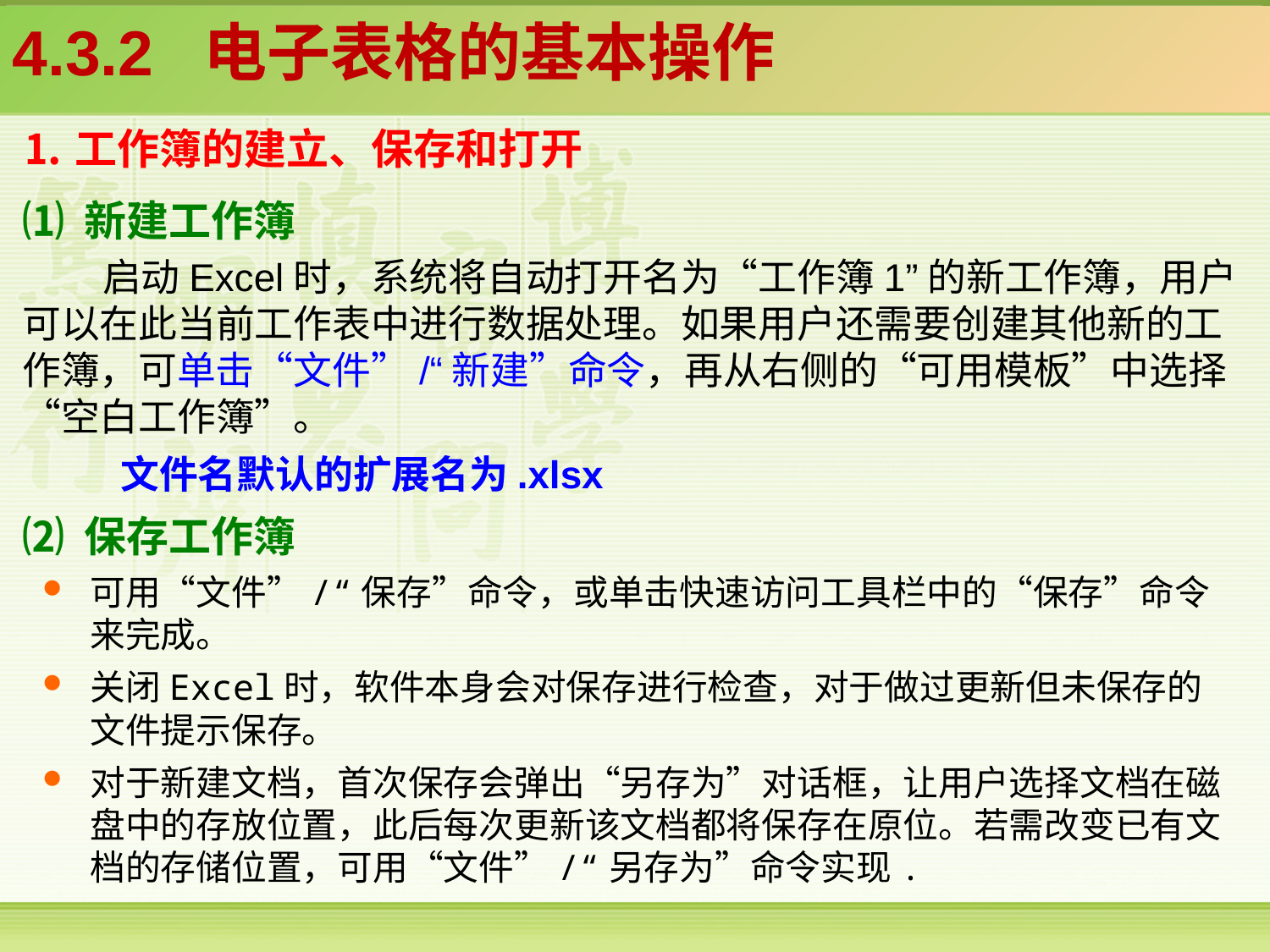

4.3.2  电子表格的基本操作
⒈工作簿的建立、保存和打开
⑴ 新建工作簿
启动Excel时，系统将自动打开名为“工作簿1”的新工作簿，用户可以在此当前工作表中进行数据处理。如果用户还需要创建其他新的工作簿，可单击“文件”/“新建”命令，再从右侧的“可用模板”中选择“空白工作簿”。
 文件名默认的扩展名为.xlsx
⑵ 保存工作簿
可用“文件”/“保存”命令，或单击快速访问工具栏中的“保存”命令来完成。
关闭Excel时，软件本身会对保存进行检查，对于做过更新但未保存的文件提示保存。
对于新建文档，首次保存会弹出“另存为”对话框，让用户选择文档在磁盘中的存放位置，此后每次更新该文档都将保存在原位。若需改变已有文档的存储位置，可用“文件”/“另存为”命令实现.

59